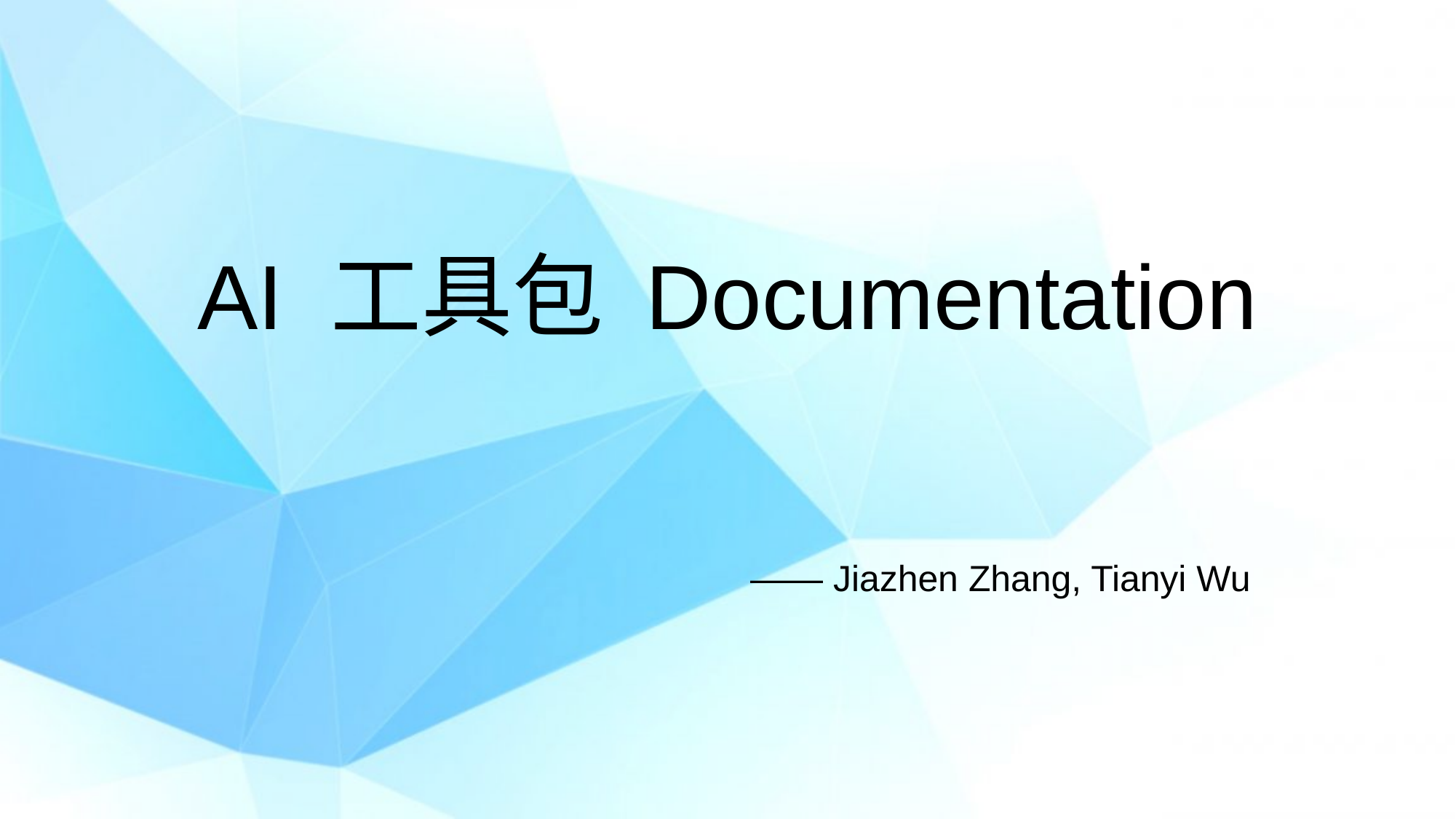

# AI 工具包 Documentation

					—— Jiazhen Zhang, Tianyi Wu